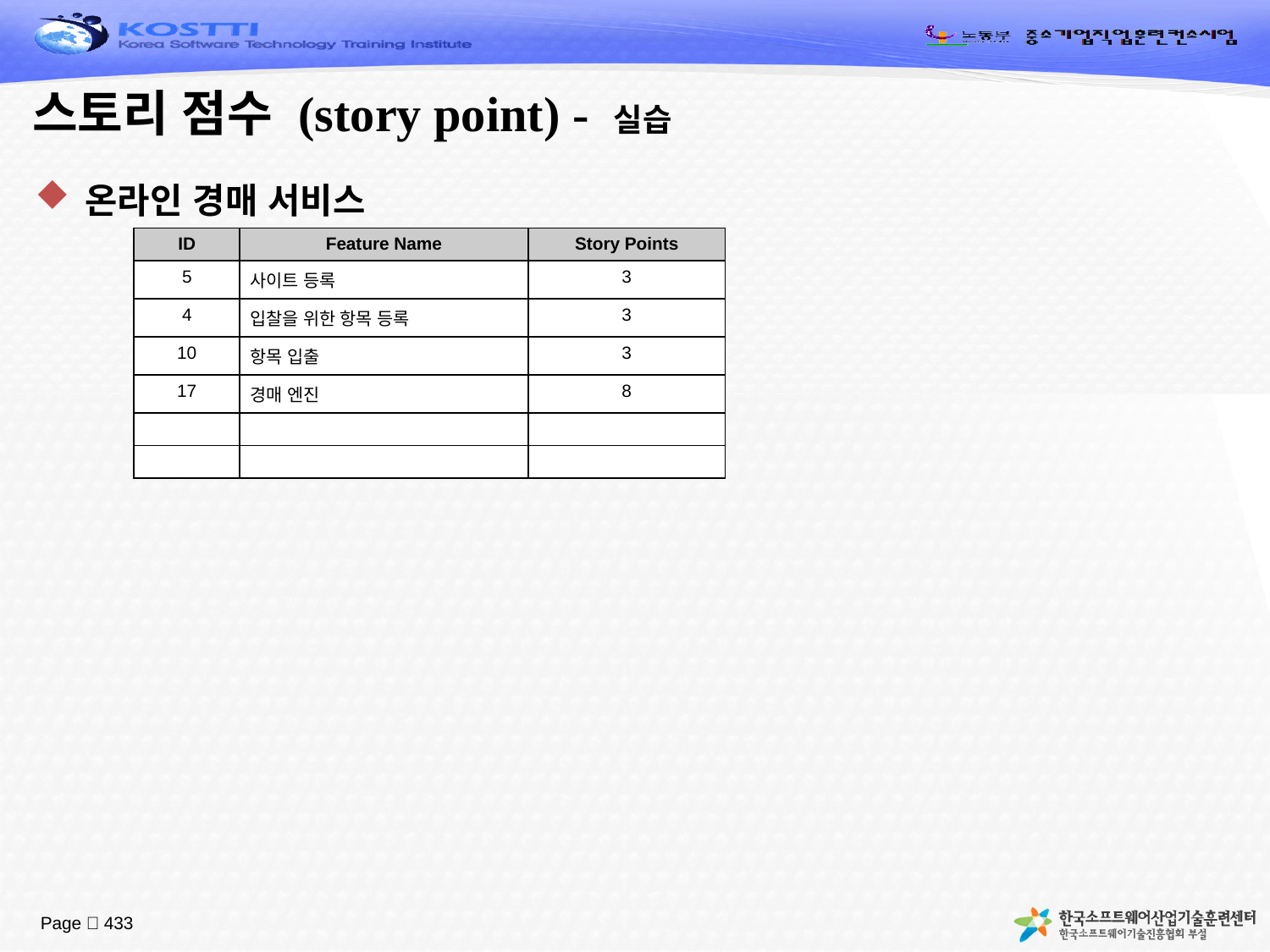

# 스토리 점수 (story point) - 실습
온라인 경매 서비스
| ID | Feature Name | Story Points |
| --- | --- | --- |
| 5 | 사이트 등록 | 3 |
| 4 | 입찰을 위한 항목 등록 | 3 |
| 10 | 항목 입출 | 3 |
| 17 | 경매 엔진 | 8 |
|  |  |  |
|  |  |  |